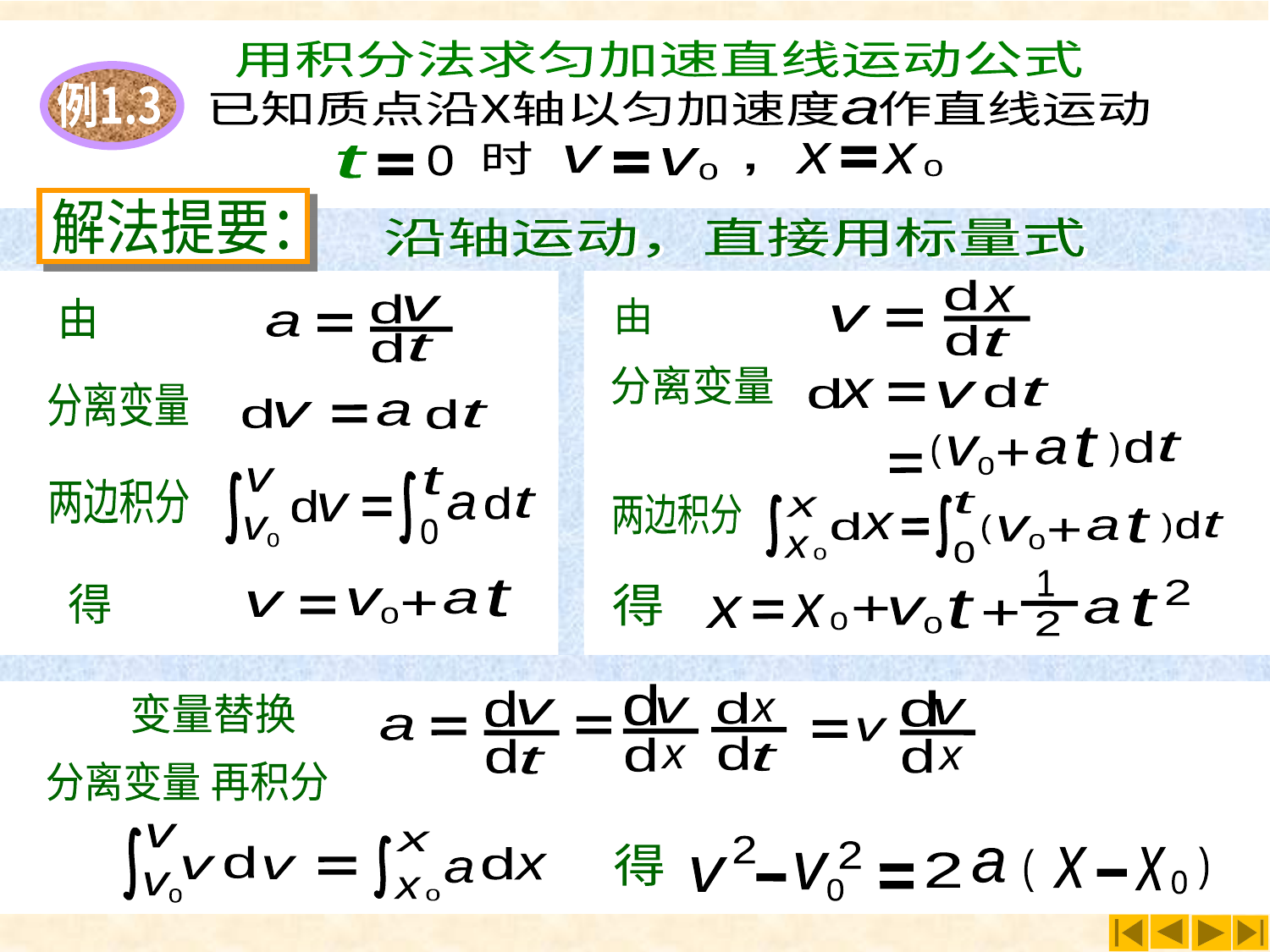

积分例一

用积分法求匀加速直线运动公式
已知质点沿X轴以匀加速度   作直线运动
a

时
x
x
0
0
t
v

v
0

,

例1.3

解法提要：

沿轴运动，直接用标量式
沿轴运动，直接用标量式

d
x
由

v

d
t
d

d
t
v

a
由
分离变量

d
t
d
x
v
t
v
0
a
+
d
t
)
(

分离变量
d

d
t
a
v
t

0
v

v
0
两边积分
d
t
d
v
a

t
两边积分

x

t
v
0
a
+
d
t
d
x
)

(
x
0
0
1
2
得
t
t
x
0

+
x
v
0
a
+

2
t
得

v
0
a
+
v

d
d
d
d
v
x
v
v

a
v

d
d
d
d
t
x
x
t
变量替换
分离变量
d

d
x
v
v
a
再积分
v

v
0
x

x
0
2
2
)
x
x
0
a
(
2
v
0

v

得